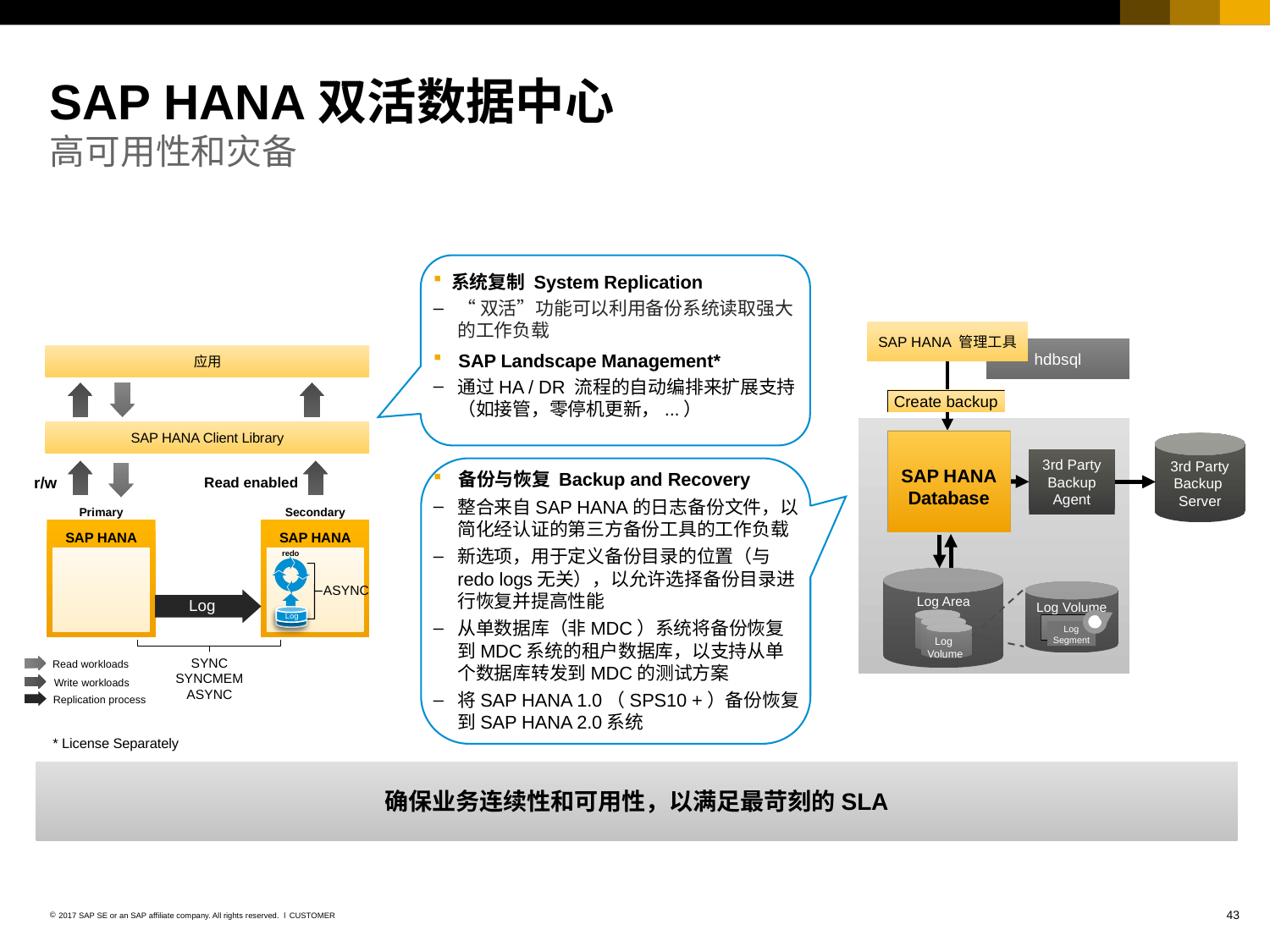

# SAP HANA双活数据中心 高可用性和灾备

系统复制 System Replication
“双活”功能可以利用备份系统读取强大的工作负载
SAP Landscape Management*
通过HA / DR 流程的自动编排来扩展支持（如接管，零停机更新，...）
SAP HANA 管理工具
hdbsql
Create backup

SAP HANA Database
3rd Party Backup
Server
3rd Party
Backup Agent
Log Area
Log Volume

Log
Segment
Log
Volume
应用

SAP HANA Client Library

r/w
Read enabled
Secondary
Primary
SAP HANA
SAP HANA

redo

ASYNC

Log
Log

Log
SYNC
SYNCMEM
ASYNC

备份与恢复 Backup and Recovery
整合来自SAP HANA的日志备份文件，以简化经认证的第三方备份工具的工作负载
新选项，用于定义备份目录的位置（与redo logs无关），以允许选择备份目录进行恢复并提高性能
从单数据库（非MDC）系统将备份恢复到MDC系统的租户数据库，以支持从单个数据库转发到MDC的测试方案
将SAP HANA 1.0（SPS10 +）备份恢复到SAP HANA 2.0系统

Read workloads

Write workloads

Replication process
* License Separately
确保业务连续性和可用性，以满足最苛刻的SLA